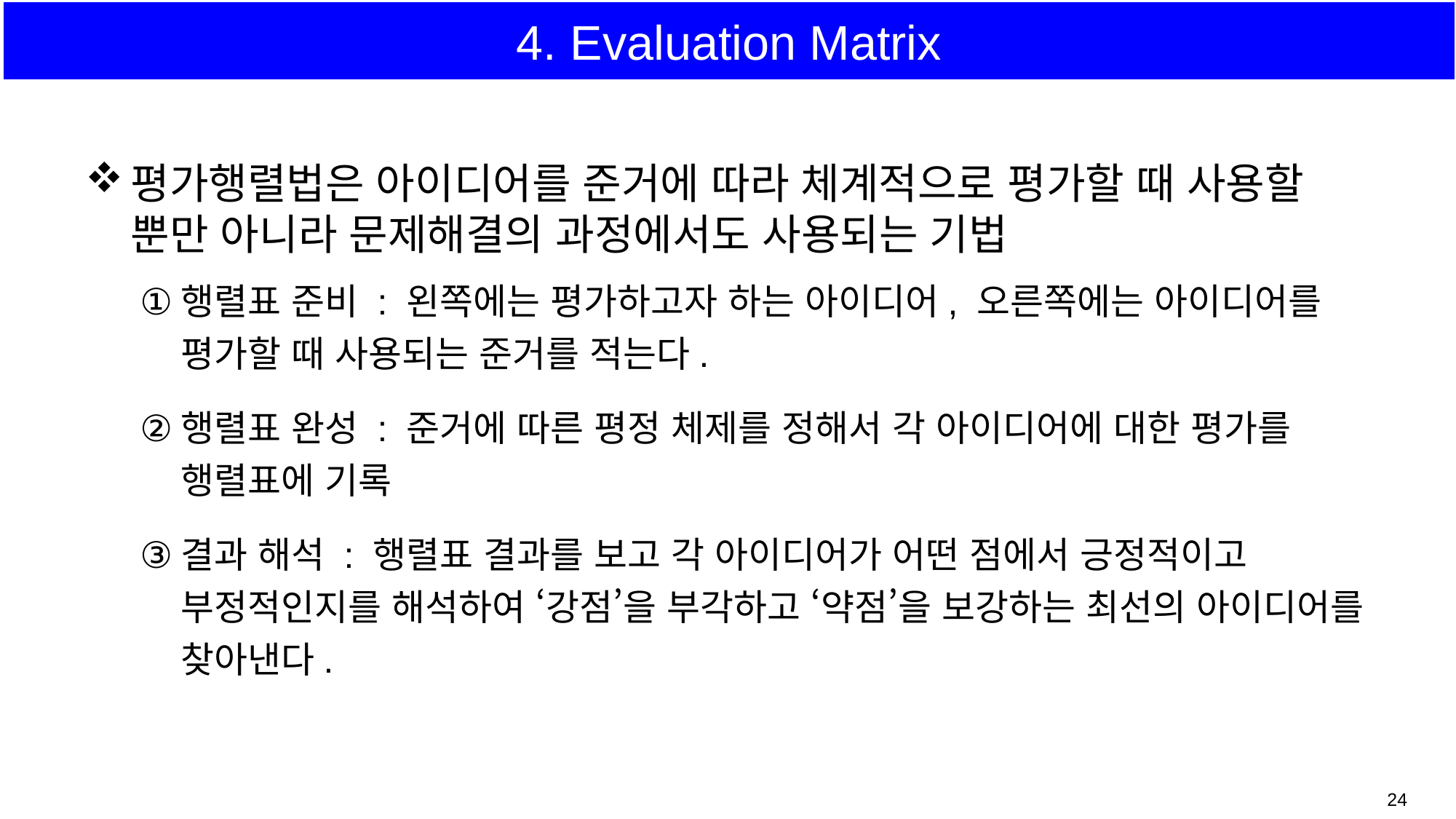

# 4. Evaluation Matrix
평가행렬법은 아이디어를 준거에 따라 체계적으로 평가할 때 사용할 뿐만 아니라 문제해결의 과정에서도 사용되는 기법
행렬표 준비 : 왼쪽에는 평가하고자 하는 아이디어, 오른쪽에는 아이디어를 평가할 때 사용되는 준거를 적는다.
행렬표 완성 : 준거에 따른 평정 체제를 정해서 각 아이디어에 대한 평가를 행렬표에 기록
결과 해석 : 행렬표 결과를 보고 각 아이디어가 어떤 점에서 긍정적이고 부정적인지를 해석하여 ‘강점’을 부각하고 ‘약점’을 보강하는 최선의 아이디어를 찾아낸다.